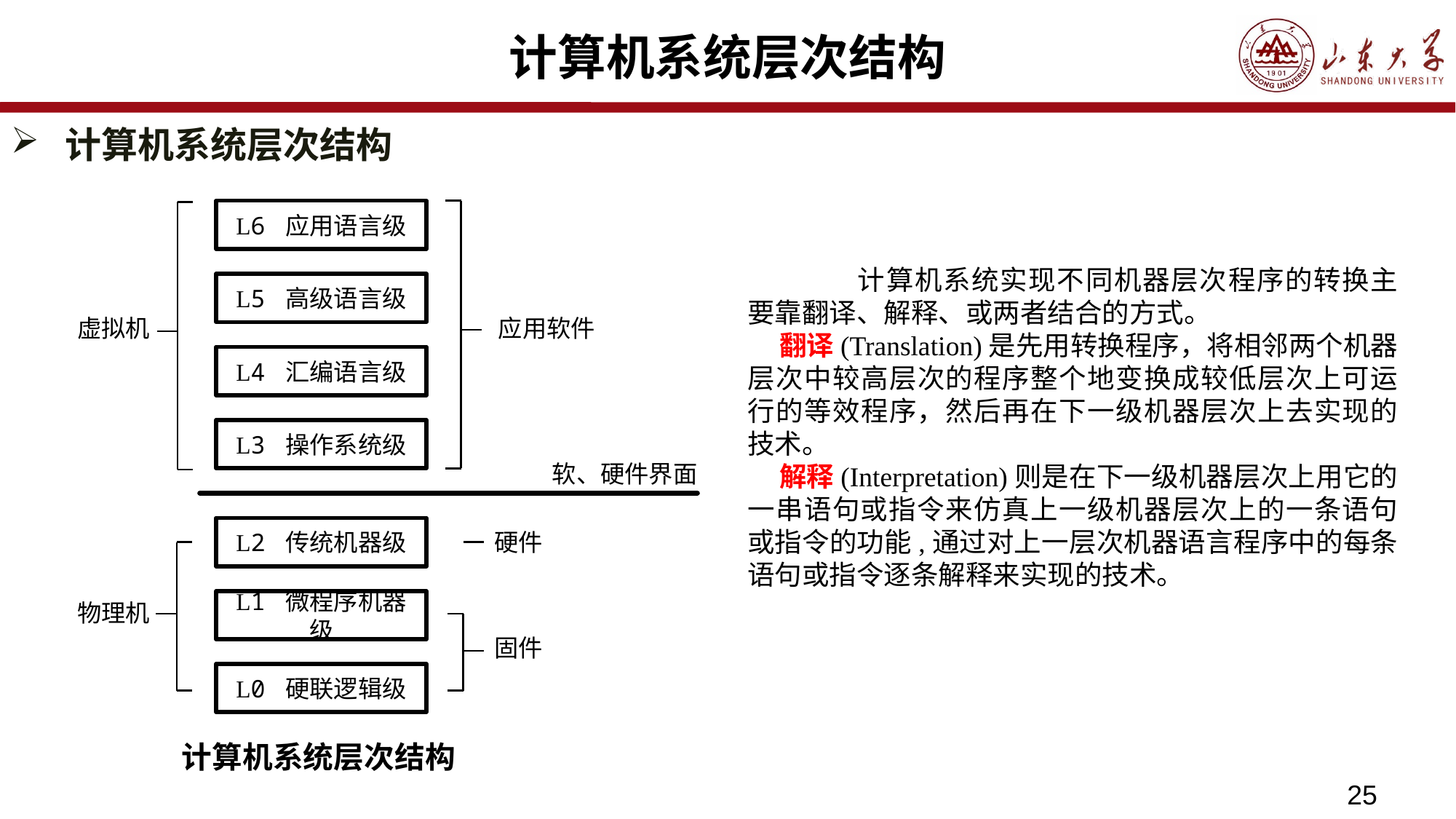

# 计算机系统层次结构
计算机系统层次结构

L6 应用语言级
L5 高级语言级
虚拟机
应用软件
L4 汇编语言级
L3 操作系统级
软、硬件界面
L2 传统机器级
硬件
L1 微程序机器级
物理机
固件
L0 硬联逻辑级
	计算机系统实现不同机器层次程序的转换主要靠翻译、解释、或两者结合的方式。
翻译(Translation)是先用转换程序，将相邻两个机器层次中较高层次的程序整个地变换成较低层次上可运行的等效程序，然后再在下一级机器层次上去实现的技术。
解释(Interpretation)则是在下一级机器层次上用它的一串语句或指令来仿真上一级机器层次上的一条语句或指令的功能,通过对上一层次机器语言程序中的每条语句或指令逐条解释来实现的技术。
计算机系统层次结构
25